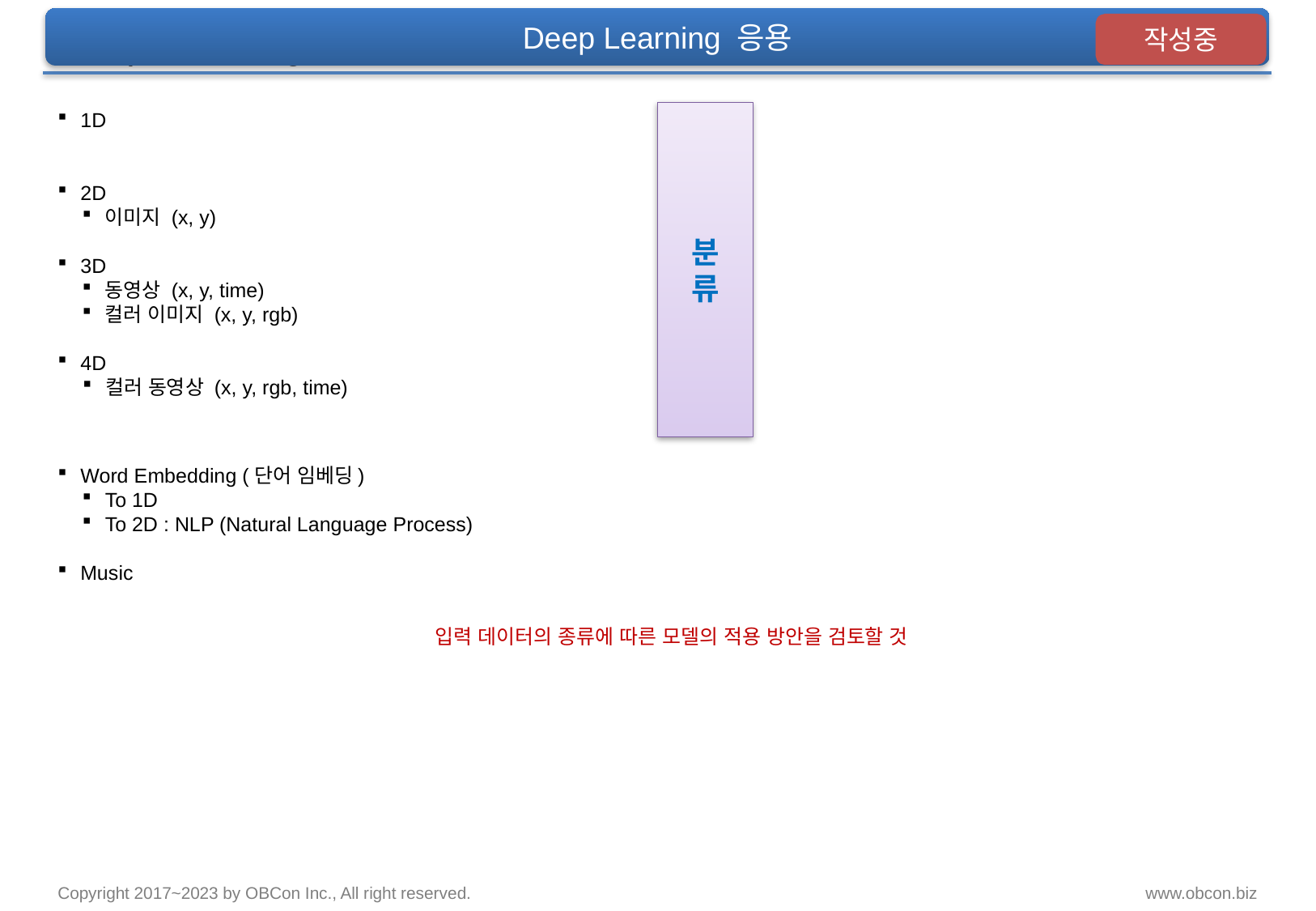

Deep Learning 응용
# Deep Learning 응용
작성중
1D

2D
이미지 (x, y)

3D
동영상 (x, y, time)
컬러 이미지 (x, y, rgb)

4D
컬러 동영상 (x, y, rgb, time)

분
류
Word Embedding (단어 임베딩)
To 1D
To 2D : NLP (Natural Language Process)

Music

입력 데이터의 종류에 따른 모델의 적용 방안을 검토할 것